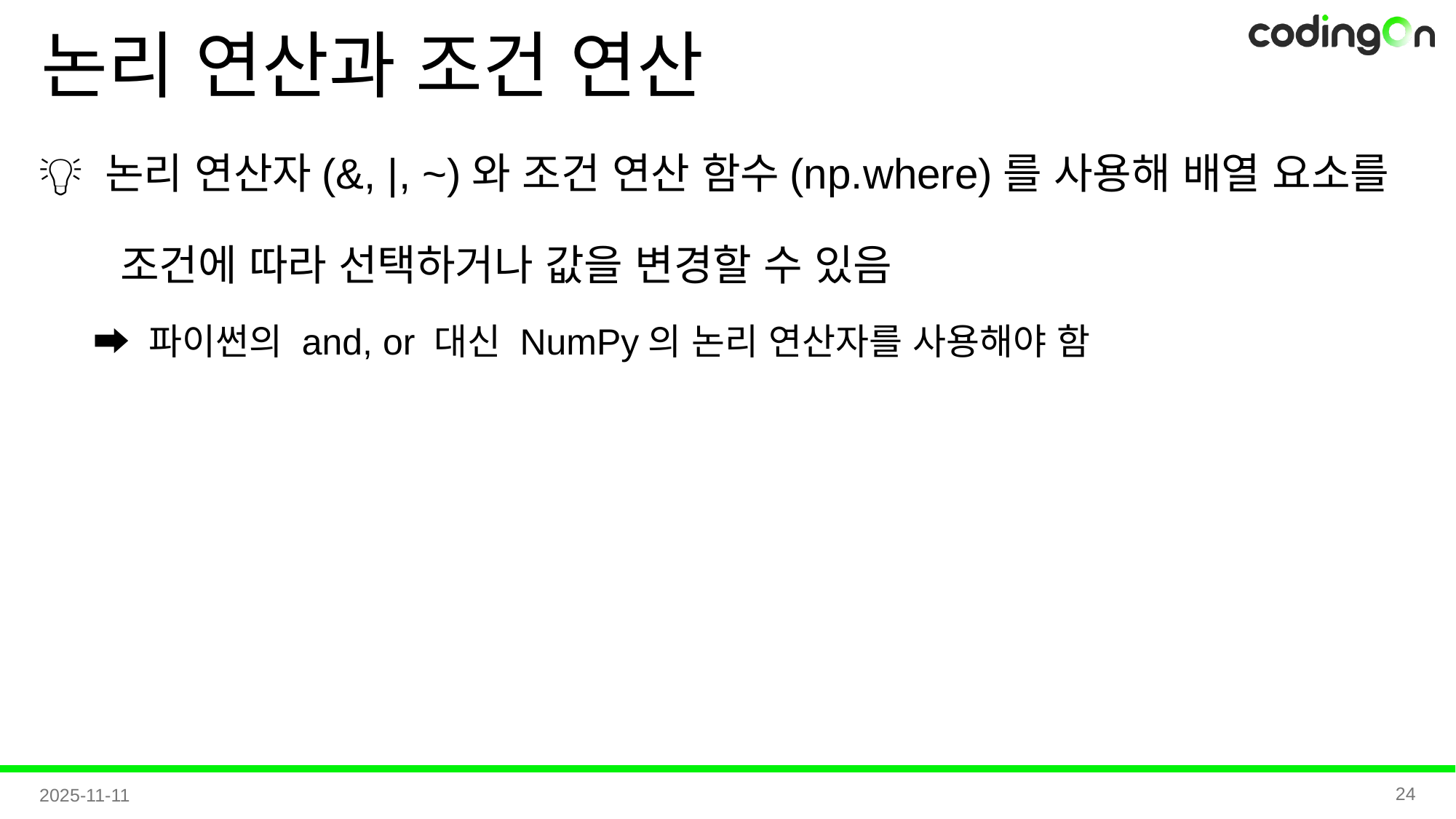

# 논리 연산과 조건 연산
💡 논리 연산자(&, |, ~)와 조건 연산 함수(np.where)를 사용해 배열 요소를
      조건에 따라 선택하거나 값을 변경할 수 있음
➡️ 파이썬의 and, or 대신 NumPy의 논리 연산자를 사용해야 함
24
2025-11-11